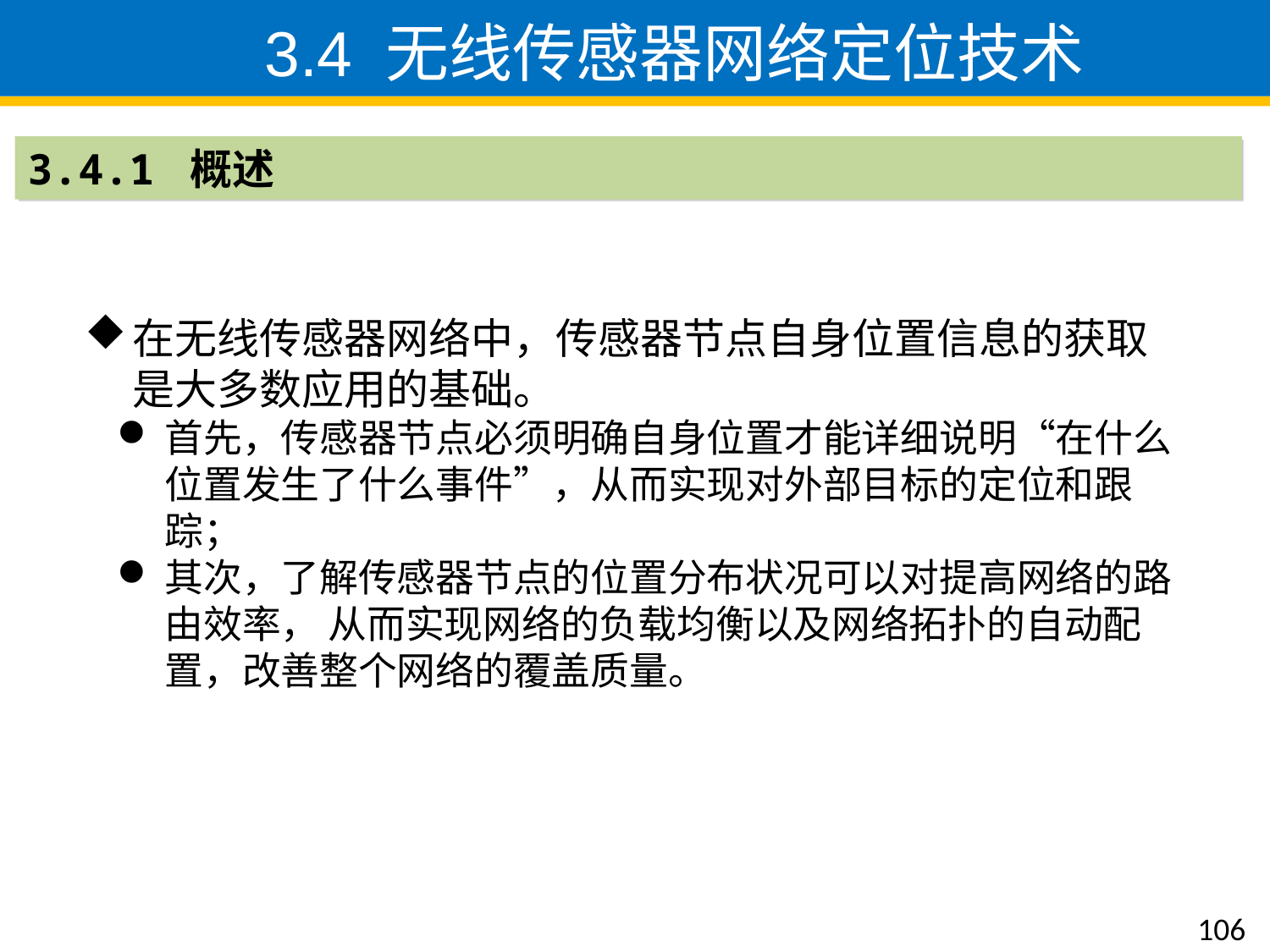

3.4 无线传感器网络定位技术

3.4.1 概述
在无线传感器网络中，传感器节点自身位置信息的获取是大多数应用的基础。
首先，传感器节点必须明确自身位置才能详细说明“在什么位置发生了什么事件”，从而实现对外部目标的定位和跟踪；
其次，了解传感器节点的位置分布状况可以对提高网络的路由效率， 从而实现网络的负载均衡以及网络拓扑的自动配置，改善整个网络的覆盖质量。
106